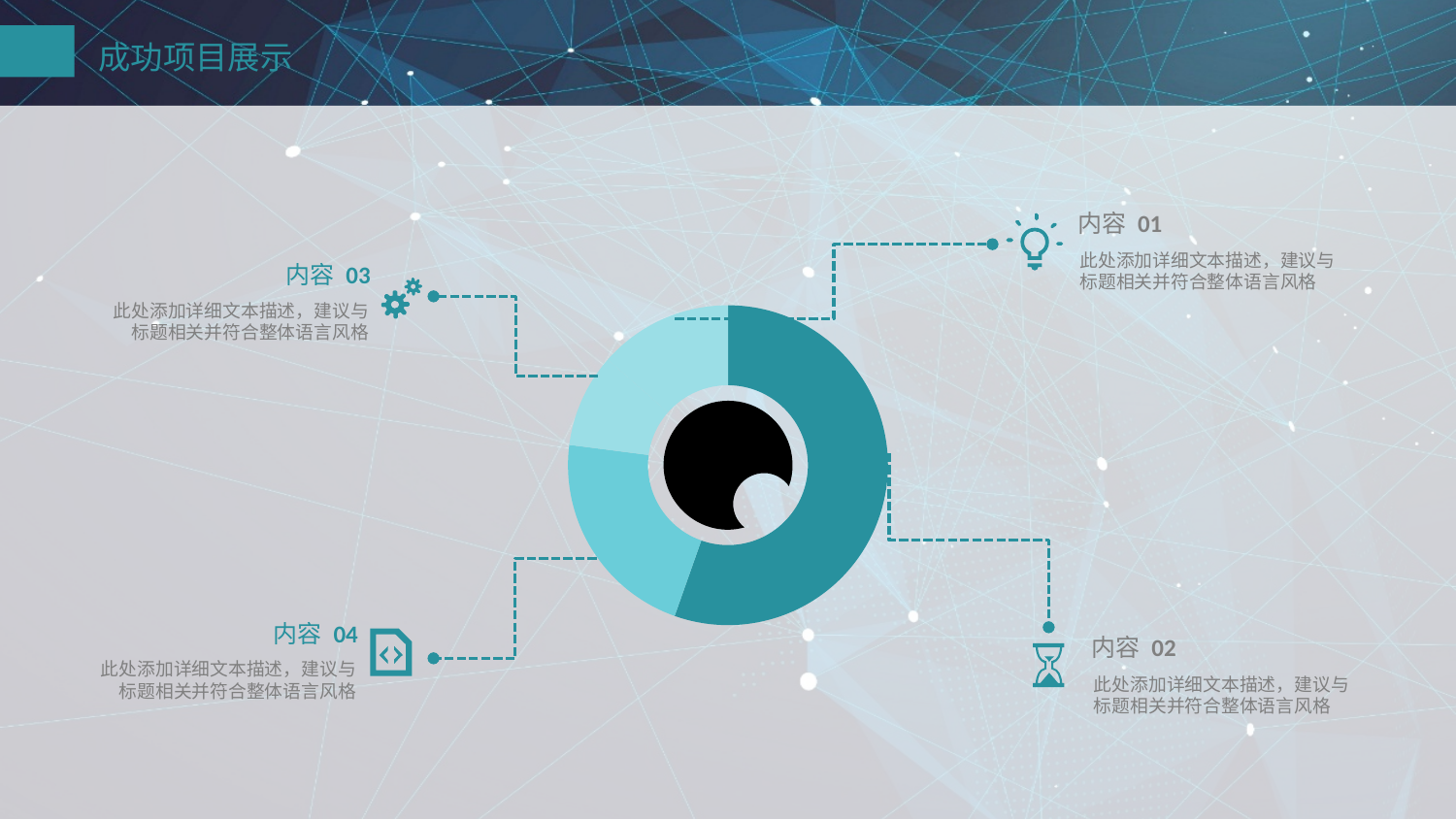

内容 01
此处添加详细文本描述，建议与标题相关并符合整体语言风格

内容 03

此处添加详细文本描述，建议与标题相关并符合整体语言风格

### Chart

| Category | Sales |
|---|---|
| Graphic | 8.200000000000001 |
| Web | 3.2 |
| Seo | 1.4 |
| Developer | 2.0 |
内容 04
内容 02
此处添加详细文本描述，建议与标题相关并符合整体语言风格

此处添加详细文本描述，建议与标题相关并符合整体语言风格